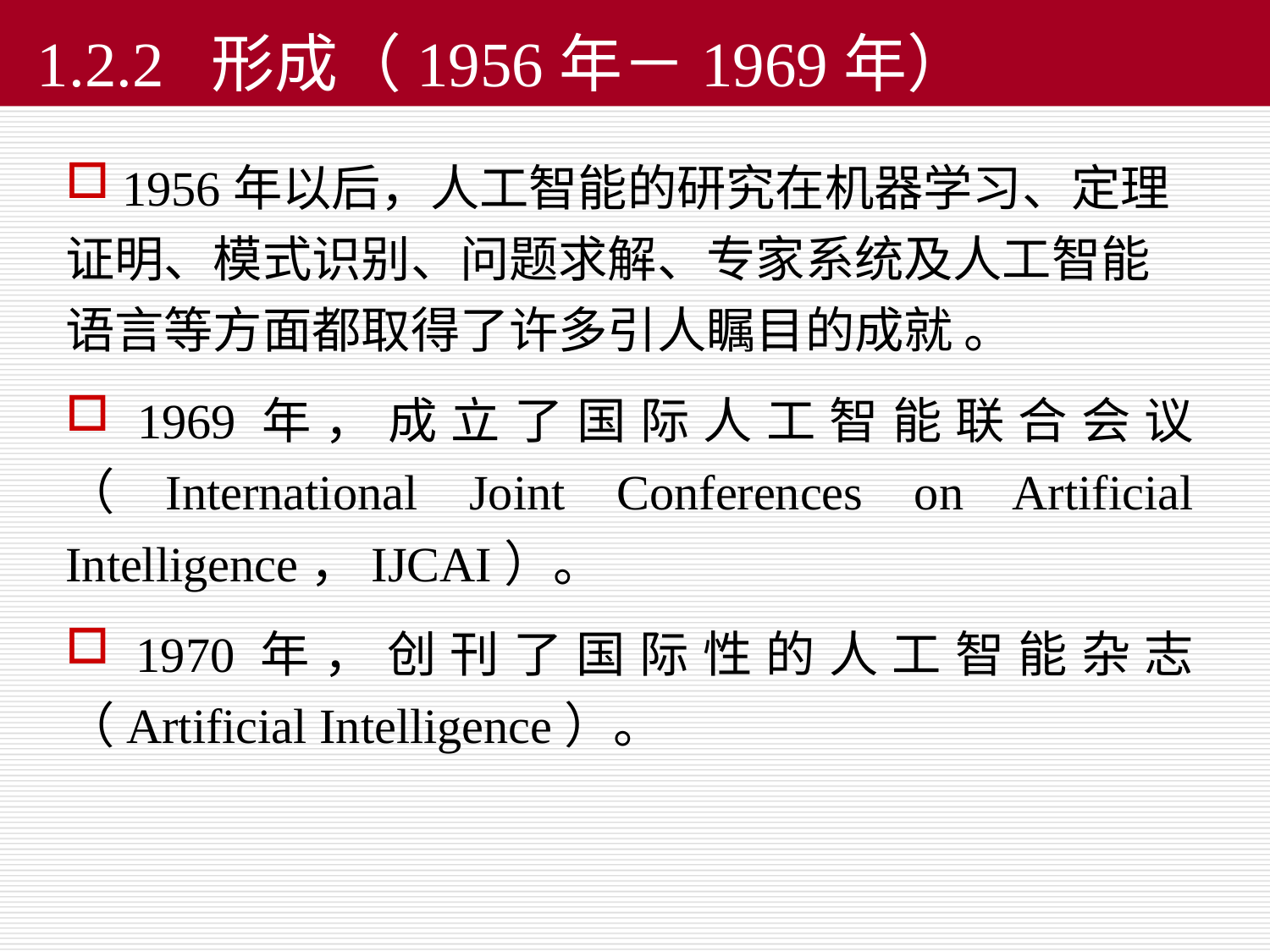

# 1.2.2  形成（1956年－1969年）
 1956年以后，人工智能的研究在机器学习、定理证明、模式识别、问题求解、专家系统及人工智能语言等方面都取得了许多引人瞩目的成就 。
 1969年，成立了国际人工智能联合会议（International Joint Conferences on Artificial Intelligence，IJCAI）。
 1970年，创刊了国际性的人工智能杂志（Artificial Intelligence）。
36